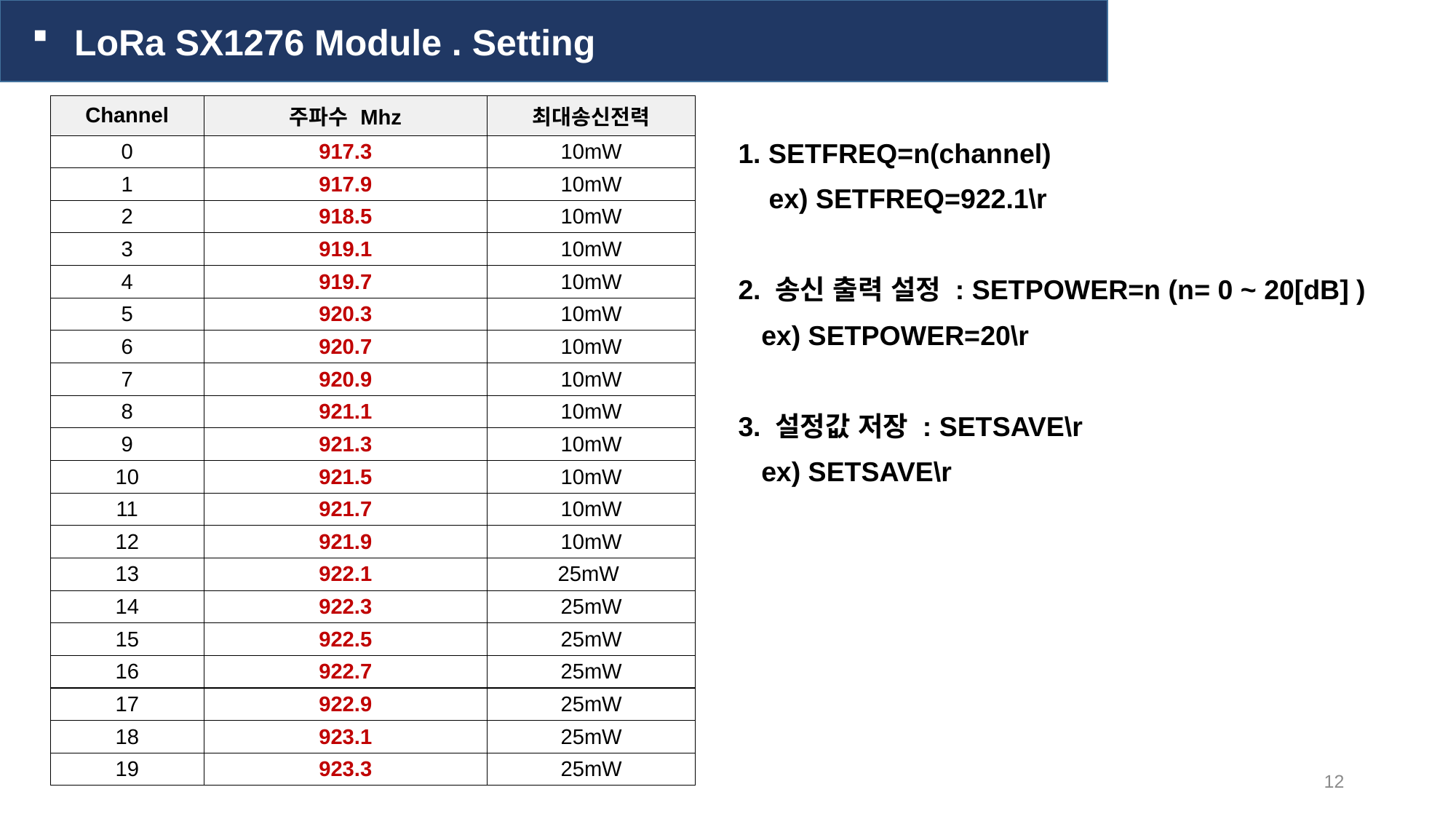

LoRa SX1276 Module . Setting
| Channel | 주파수 Mhz | 최대송신전력 |
| --- | --- | --- |
| 0 | 917.3 | 10mW |
| 1 | 917.9 | 10mW |
| 2 | 918.5 | 10mW |
| 3 | 919.1 | 10mW |
| 4 | 919.7 | 10mW |
| 5 | 920.3 | 10mW |
| 6 | 920.7 | 10mW |
| 7 | 920.9 | 10mW |
| 8 | 921.1 | 10mW |
| 9 | 921.3 | 10mW |
| 10 | 921.5 | 10mW |
| 11 | 921.7 | 10mW |
| 12 | 921.9 | 10mW |
| 13 | 922.1 | 25mW |
| 14 | 922.3 | 25mW |
| 15 | 922.5 | 25mW |
| 16 | 922.7 | 25mW |
| 17 | 922.9 | 25mW |
| 18 | 923.1 | 25mW |
| 19 | 923.3 | 25mW |
1. SETFREQ=n(channel)
    ex) SETFREQ=922.1\r

2. 송신 출력 설정 : SETPOWER=n (n= 0 ~ 20[dB] )
   ex) SETPOWER=20\r

3. 설정값 저장 : SETSAVE\r
   ex) SETSAVE\r

12